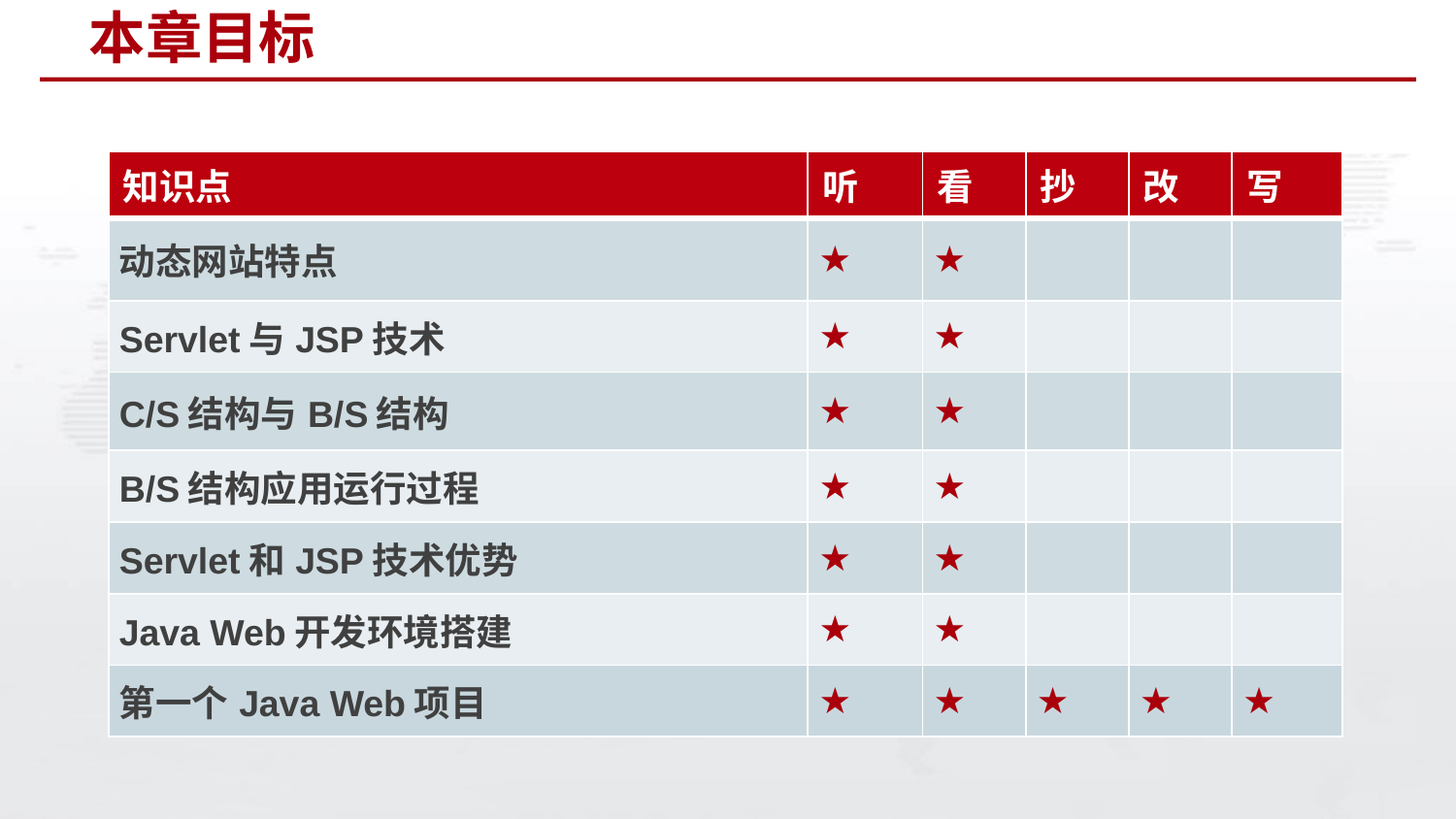

# 本章目标

| 知识点 | 听 | 看 | 抄 | 改 | 写 |
| --- | --- | --- | --- | --- | --- |
| 动态网站特点 | ★ | ★ |  |  |  |
| Servlet与JSP技术 | ★ | ★ |  |  |  |
| C/S结构与B/S结构 | ★ | ★ |  |  |  |
| B/S结构应用运行过程 | ★ | ★ |  |  |  |
| Servlet和JSP技术优势 | ★ | ★ |  |  |  |
| Java Web开发环境搭建 | ★ | ★ |  |  |  |
| 第一个Java Web项目 | ★ | ★ | ★ | ★ | ★ |